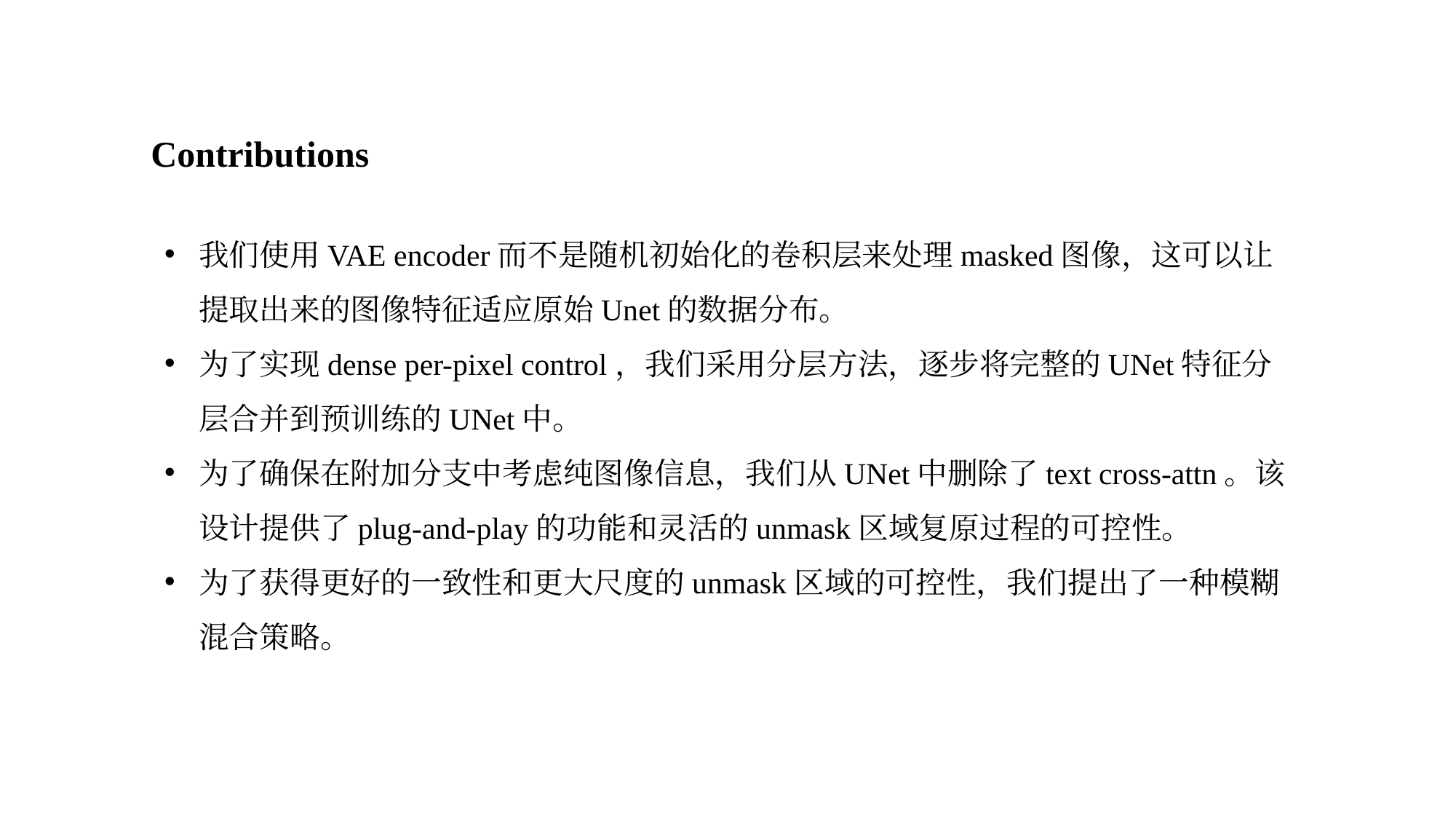

Contributions
我们使用VAE encoder而不是随机初始化的卷积层来处理masked图像，这可以让提取出来的图像特征适应原始Unet的数据分布。
为了实现dense per-pixel control，我们采用分层方法，逐步将完整的UNet特征分层合并到预训练的UNet中。
为了确保在附加分支中考虑纯图像信息，我们从UNet中删除了text cross-attn。该设计提供了plug-and-play的功能和灵活的unmask区域复原过程的可控性。
为了获得更好的一致性和更大尺度的unmask区域的可控性，我们提出了一种模糊混合策略。